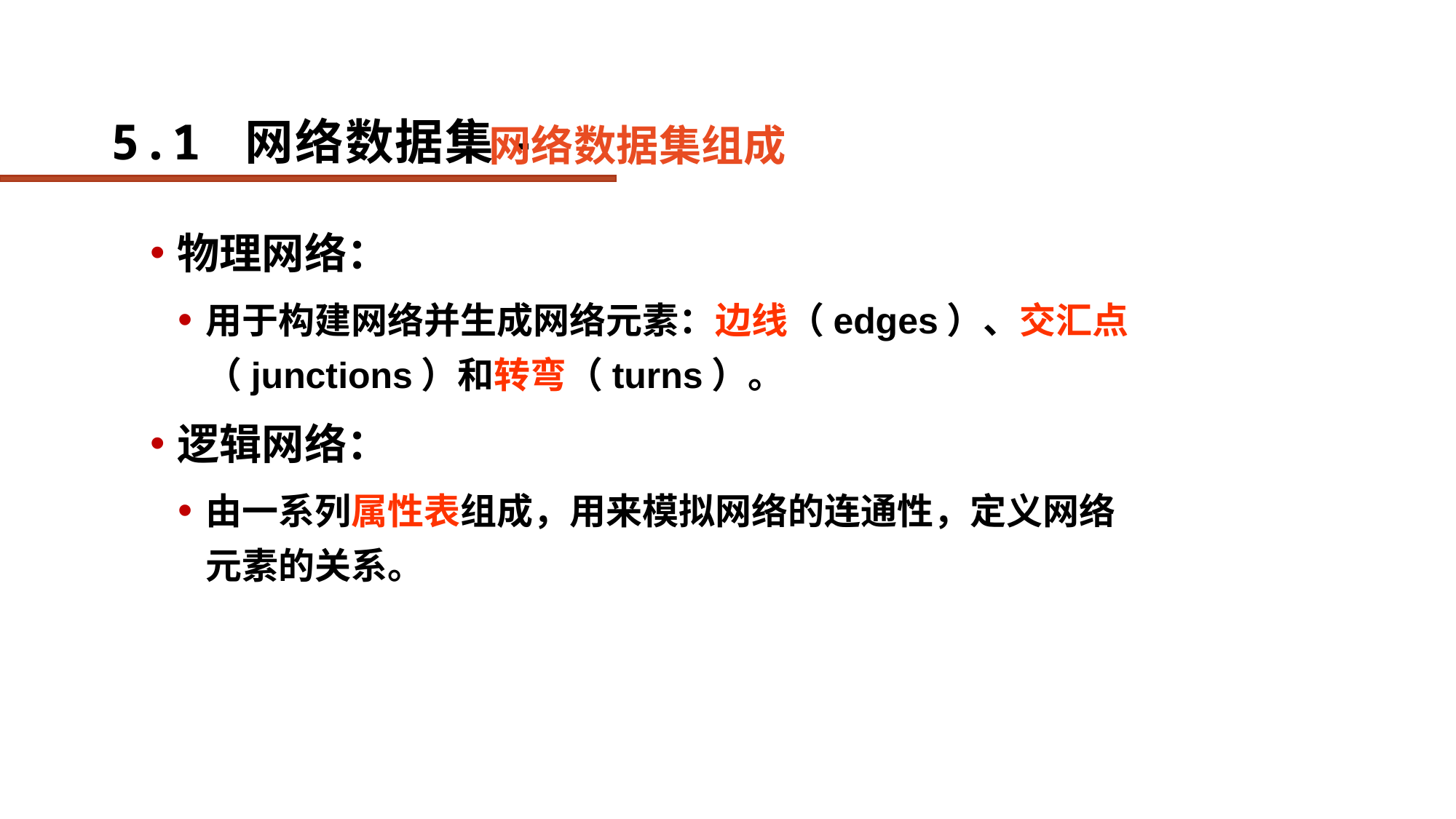

# 5.1 网络数据集-
网络数据集组成
物理网络：
用于构建网络并生成网络元素：边线（edges）、交汇点（junctions）和转弯（turns）。
逻辑网络：
由一系列属性表组成，用来模拟网络的连通性，定义网络元素的关系。